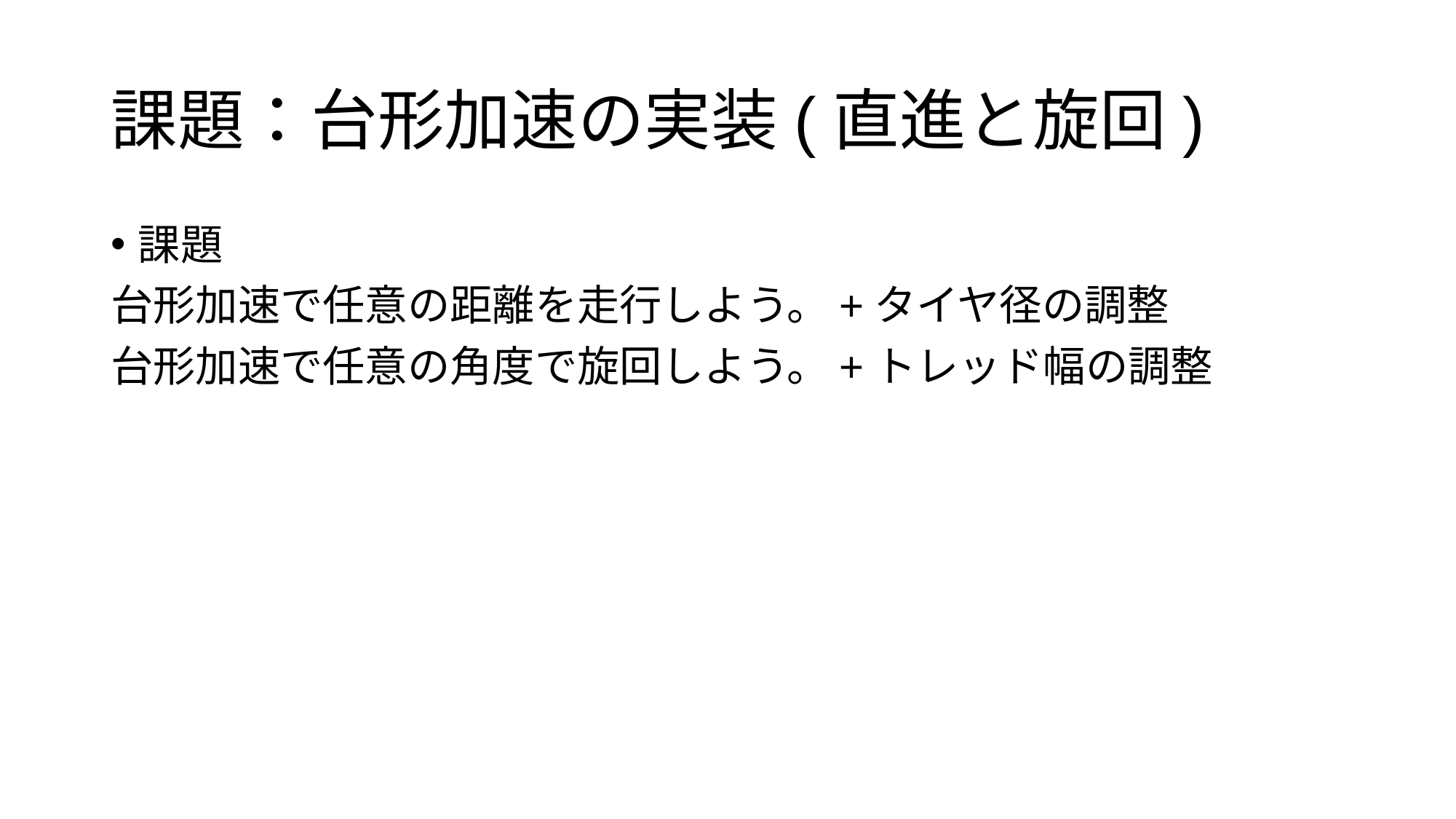

# 課題：台形加速の実装(直進と旋回)
課題
台形加速で任意の距離を走行しよう。+タイヤ径の調整
台形加速で任意の角度で旋回しよう。+トレッド幅の調整